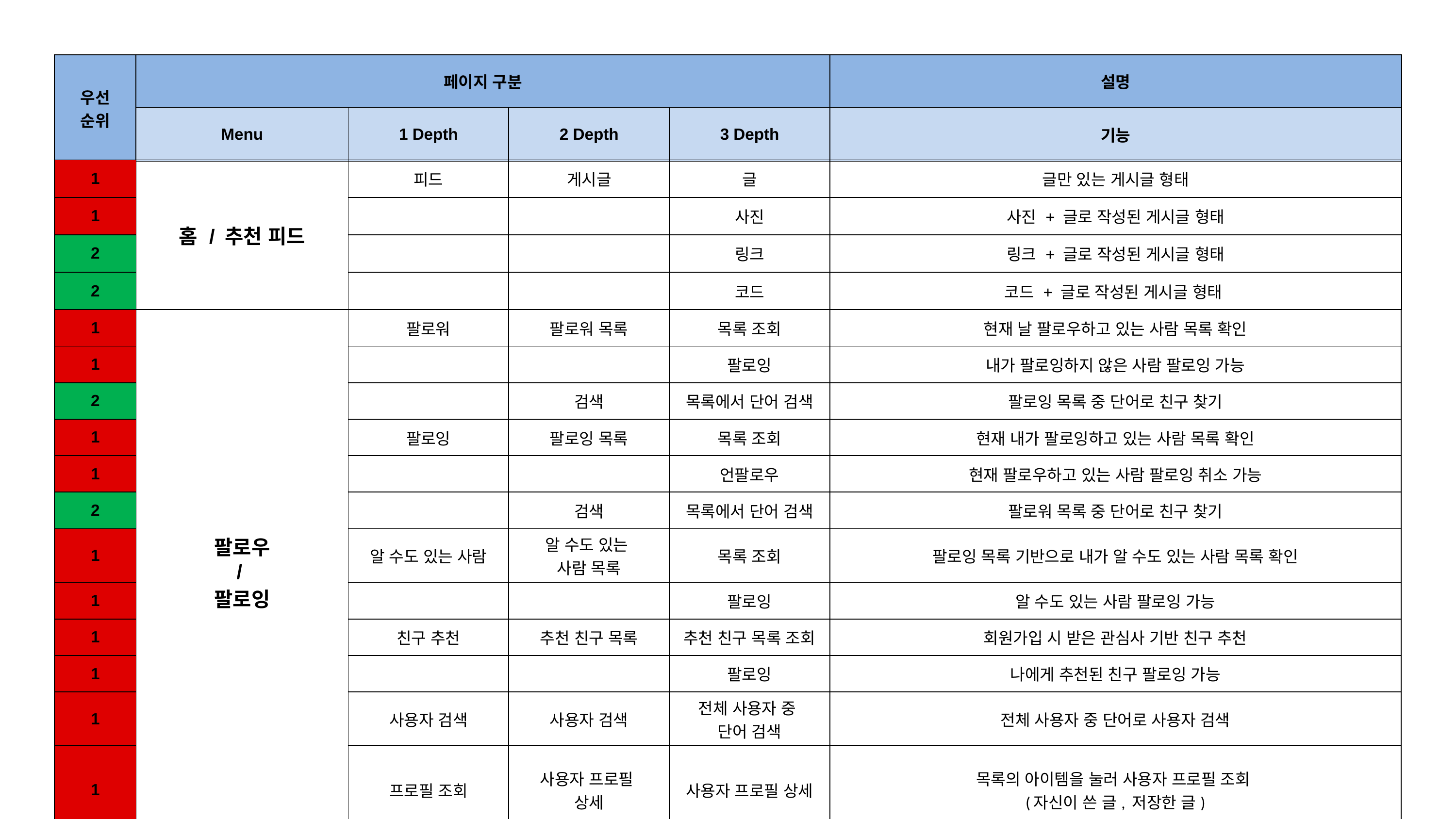

| 우선 순위 | 페이지 구분 |  |  |  | 설명 |
| --- | --- | --- | --- | --- | --- |
|  | Menu | 1 Depth | 2 Depth | 3 Depth | 기능 |
| 1 | 홈 / 추천 피드 | 피드 | 게시글 | 글 | 글만 있는 게시글 형태 |
| --- | --- | --- | --- | --- | --- |
| 1 |  |  |  | 사진 | 사진 + 글로 작성된 게시글 형태 |
| 2 |  |  |  | 링크 | 링크 + 글로 작성된 게시글 형태 |
| 2 |  |  |  | 코드 | 코드 + 글로 작성된 게시글 형태 |
| 1 | 팔로우 / 팔로잉 | 팔로워 | 팔로워 목록 | 목록 조회 | 현재 날 팔로우하고 있는 사람 목록 확인 |
| --- | --- | --- | --- | --- | --- |
| 1 |  |  |  | 팔로잉 | 내가 팔로잉하지 않은 사람 팔로잉 가능 |
| 2 |  |  | 검색 | 목록에서 단어 검색 | 팔로잉 목록 중 단어로 친구 찾기 |
| 1 |  | 팔로잉 | 팔로잉 목록 | 목록 조회 | 현재 내가 팔로잉하고 있는 사람 목록 확인 |
| 1 |  |  |  | 언팔로우 | 현재 팔로우하고 있는 사람 팔로잉 취소 가능 |
| 2 |  |  | 검색 | 목록에서 단어 검색 | 팔로워 목록 중 단어로 친구 찾기 |
| 1 |  | 알 수도 있는 사람 | 알 수도 있는 사람 목록 | 목록 조회 | 팔로잉 목록 기반으로 내가 알 수도 있는 사람 목록 확인 |
| 1 |  |  |  | 팔로잉 | 알 수도 있는 사람 팔로잉 가능 |
| 1 |  | 친구 추천 | 추천 친구 목록 | 추천 친구 목록 조회 | 회원가입 시 받은 관심사 기반 친구 추천 |
| 1 |  |  |  | 팔로잉 | 나에게 추천된 친구 팔로잉 가능 |
| 1 |  | 사용자 검색 | 사용자 검색 | 전체 사용자 중 단어 검색 | 전체 사용자 중 단어로 사용자 검색 |
| 1 |  | 프로필 조회 | 사용자 프로필 상세 | 사용자 프로필 상세 | 목록의 아이템을 눌러 사용자 프로필 조회 (자신이 쓴 글, 저장한 글) |